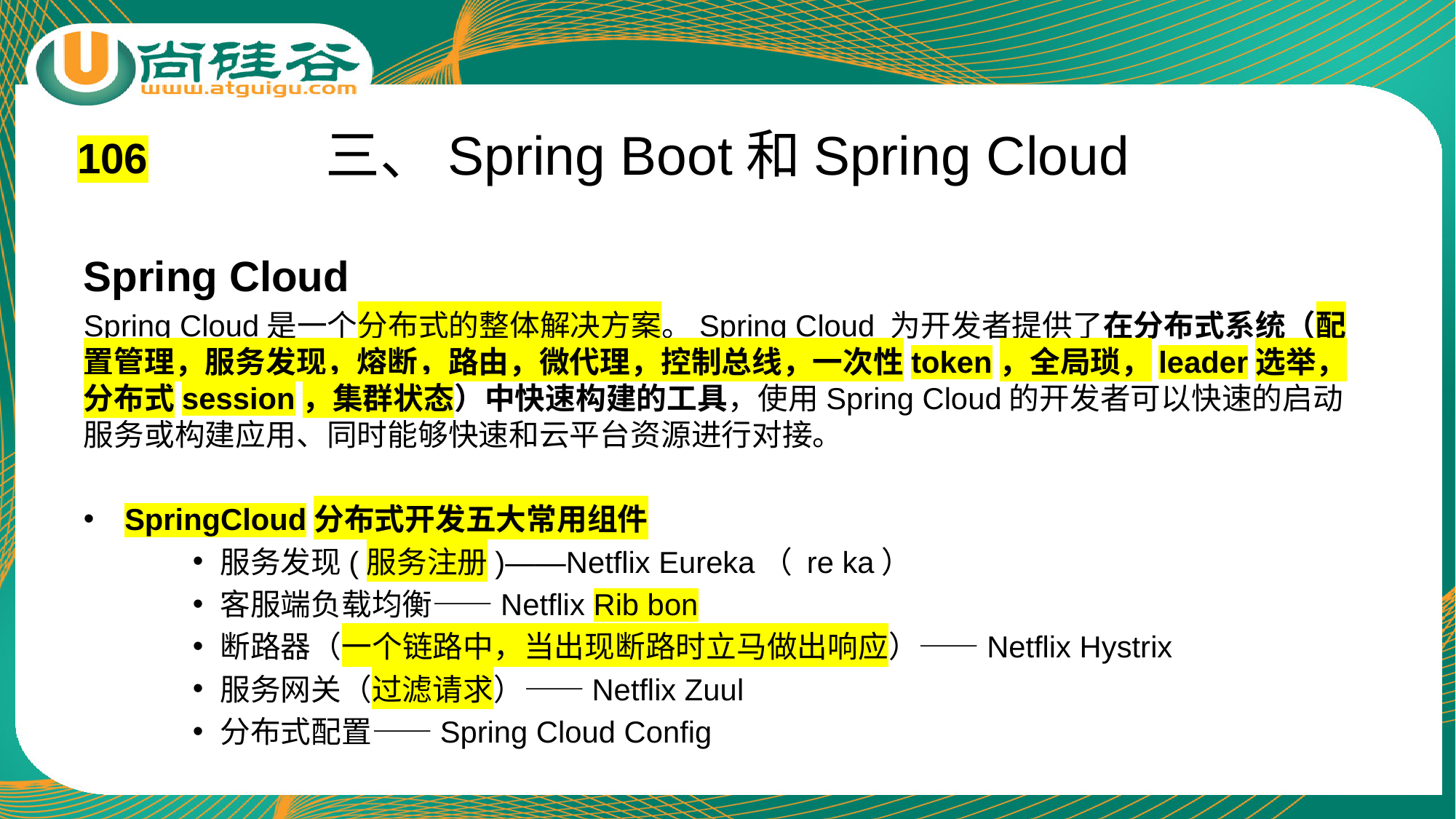

# 三、Spring Boot和Spring Cloud
106
Spring Cloud
Spring Cloud是一个分布式的整体解决方案。Spring Cloud 为开发者提供了在分布式系统（配置管理，服务发现，熔断，路由，微代理，控制总线，一次性token，全局琐，leader选举，分布式session，集群状态）中快速构建的工具，使用Spring Cloud的开发者可以快速的启动服务或构建应用、同时能够快速和云平台资源进行对接。

SpringCloud分布式开发五大常用组件
服务发现(服务注册)——Netflix Eureka（ re ka）
客服端负载均衡——Netflix Rib bon
断路器（一个链路中，当出现断路时立马做出响应）——Netflix Hystrix
服务网关（过滤请求）——Netflix Zuul
分布式配置——Spring Cloud Config